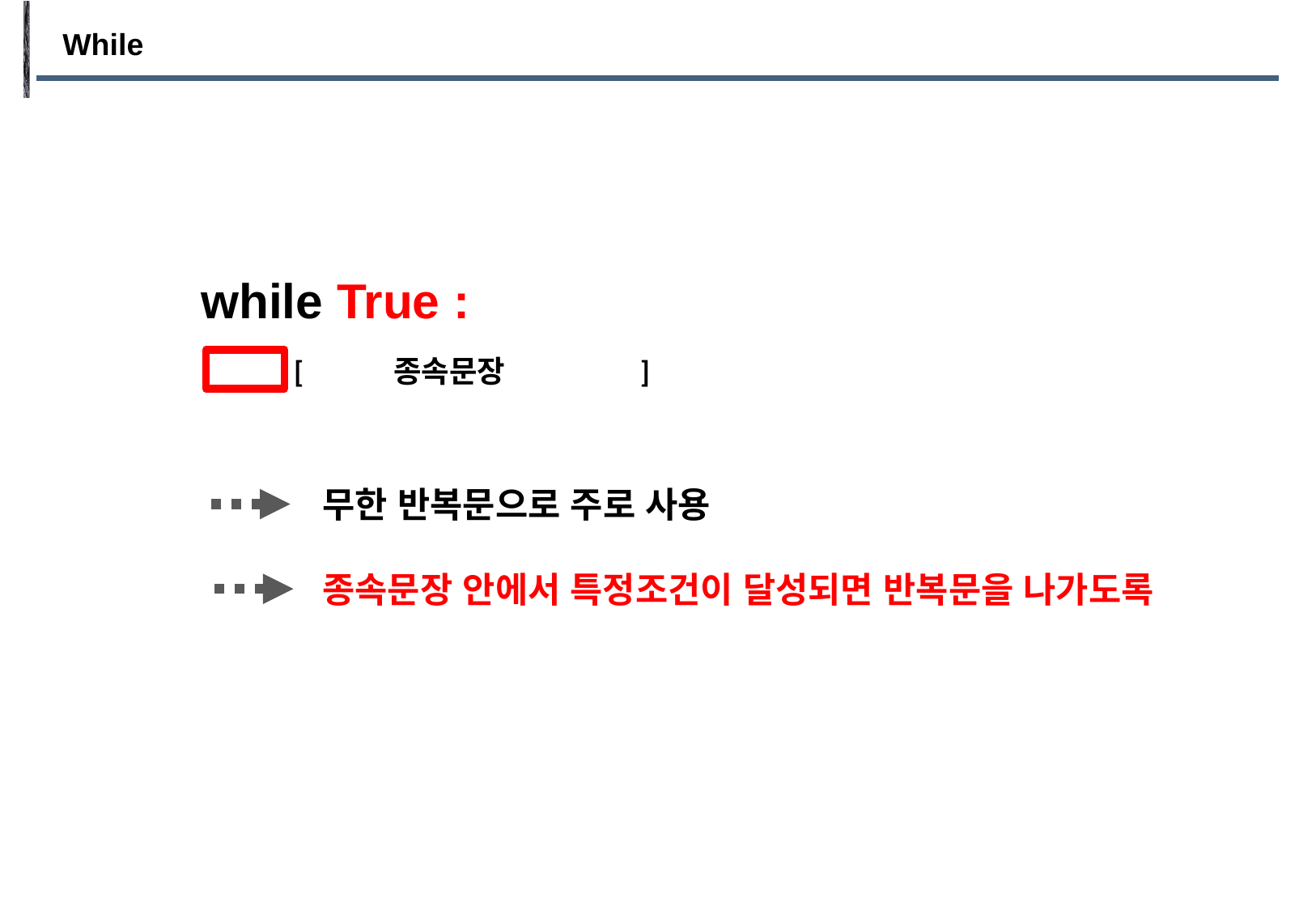

While

while True :
[            종속문장               ]

무한 반복문으로 주로 사용

종속문장 안에서 특정조건이 달성되면 반복문을 나가도록